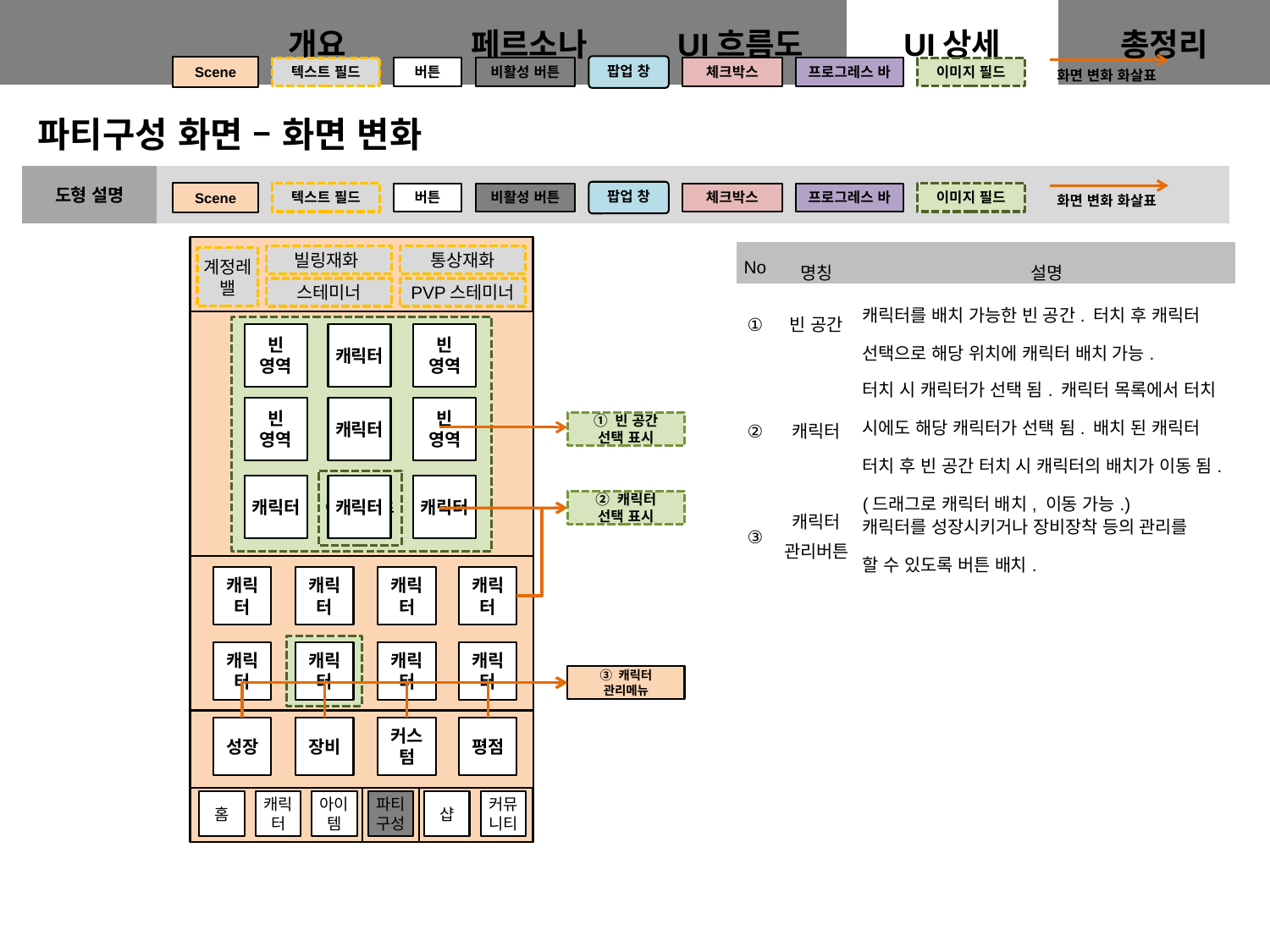

팝업 창
Scene
비활성 버튼
텍스트 필드
버튼
체크박스
프로그레스 바
이미지 필드
화면 변화 화살표
파티구성 화면 – 화면 변화
Scene

| No | 명칭 | 설명 |
| --- | --- | --- |
| ① | 빈 공간 | 캐릭터를 배치 가능한 빈 공간. 터치 후 캐릭터 선택으로 해당 위치에 캐릭터 배치 가능. |
| ② | 캐릭터 | 터치 시 캐릭터가 선택 됨. 캐릭터 목록에서 터치 시에도 해당 캐릭터가 선택 됨. 배치 된 캐릭터 터치 후 빈 공간 터치 시 캐릭터의 배치가 이동 됨.(드래그로 캐릭터 배치, 이동 가능.) |
| ③ | 캐릭터 관리버튼 | 캐릭터를 성장시키거나 장비장착 등의 관리를 할 수 있도록 버튼 배치. |
빌링재화
통상재화
계정레밸
스테미너
PVP스테미너
빈 영역
빈
영역
캐릭터
빈
영역
빈
영역
캐릭터
빈
영역
① 빈 공간
선택 표시
이미지 필드
캐릭터
캐릭터
캐릭터
② 캐릭터
선택 표시

캐릭터
캐릭터
캐릭터
캐릭터
이미지 필드
캐릭터
캐릭터
캐릭터
캐릭터
③ 캐릭터 관리메뉴

성장
장비
커스텀
평점

홈
캐릭터
아이템
파티구성
샵
커뮤니티